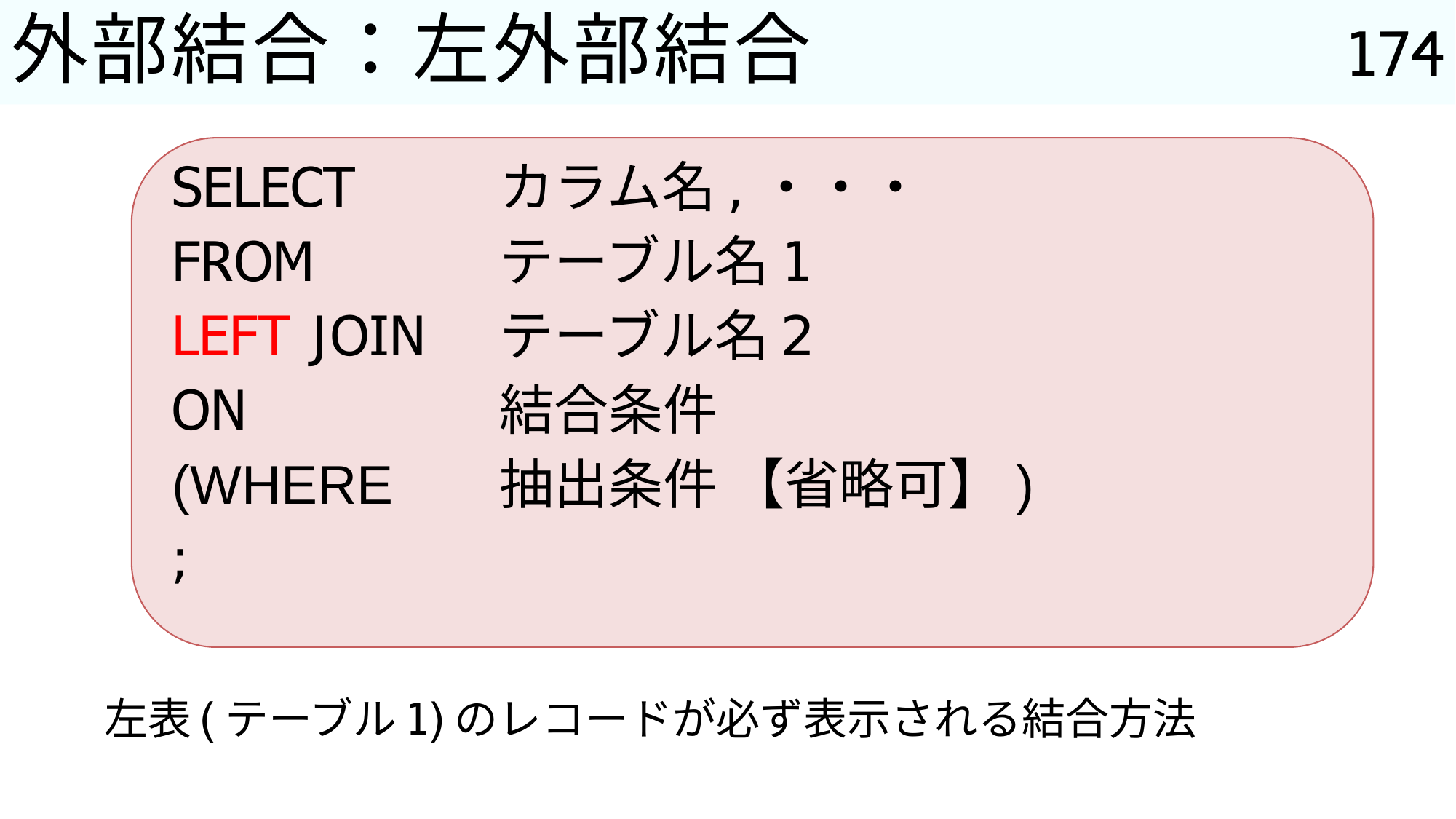

174
# 外部結合：左外部結合

SELECT		カラム名,・・・
FROM		テーブル名1
LEFT JOIN	テーブル名2
ON			結合条件
(WHERE 	抽出条件 【省略可】)
;
左表(テーブル1)のレコードが必ず表示される結合方法